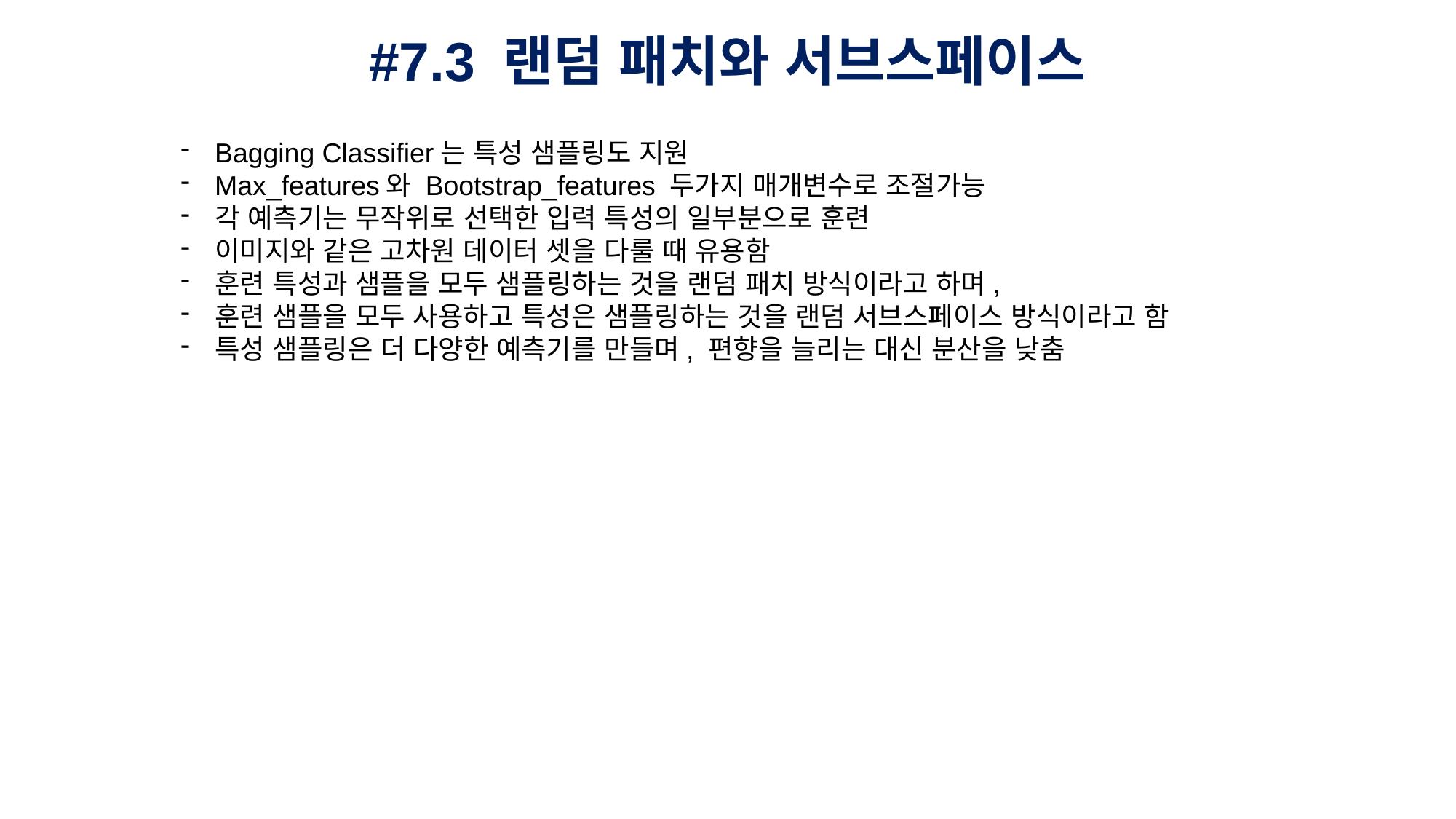

#7.3 랜덤 패치와 서브스페이스
Bagging Classifier는 특성 샘플링도 지원
Max_features와 Bootstrap_features 두가지 매개변수로 조절가능
각 예측기는 무작위로 선택한 입력 특성의 일부분으로 훈련
이미지와 같은 고차원 데이터 셋을 다룰 때 유용함
훈련 특성과 샘플을 모두 샘플링하는 것을 랜덤 패치 방식이라고 하며,
훈련 샘플을 모두 사용하고 특성은 샘플링하는 것을 랜덤 서브스페이스 방식이라고 함
특성 샘플링은 더 다양한 예측기를 만들며, 편향을 늘리는 대신 분산을 낮춤